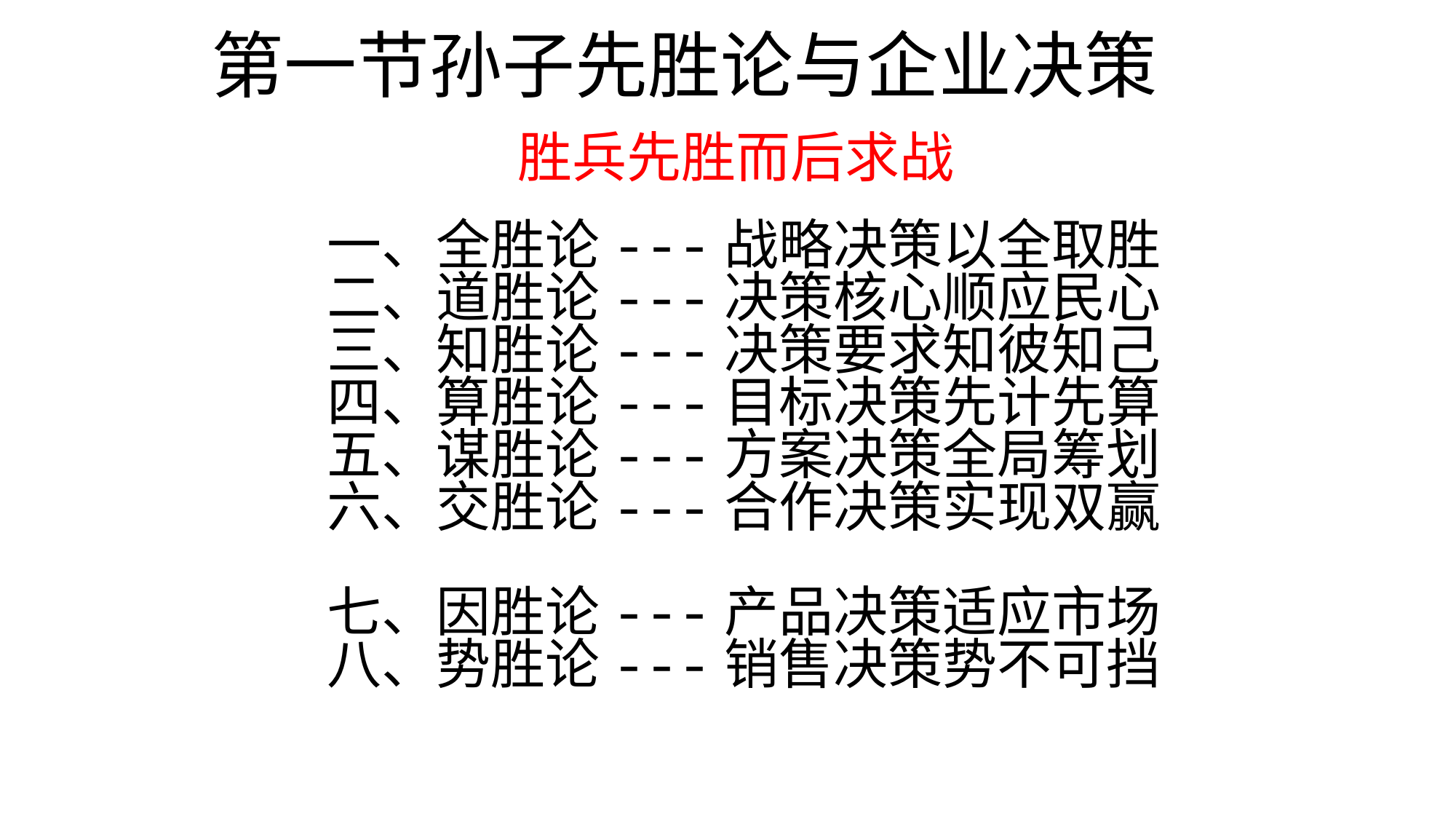

第一节孙子先胜论与企业决策

	 一、全胜论---战略决策以全取胜
 	 二、道胜论---决策核心顺应民心
 	 三、知胜论---决策要求知彼知己
 	 四、算胜论---目标决策先计先算
 	 五、谋胜论---方案决策全局筹划
	 六、交胜论---合作决策实现双赢
 	 七、因胜论---产品决策适应市场
 	 八、势胜论---销售决策势不可挡

胜兵先胜而后求战